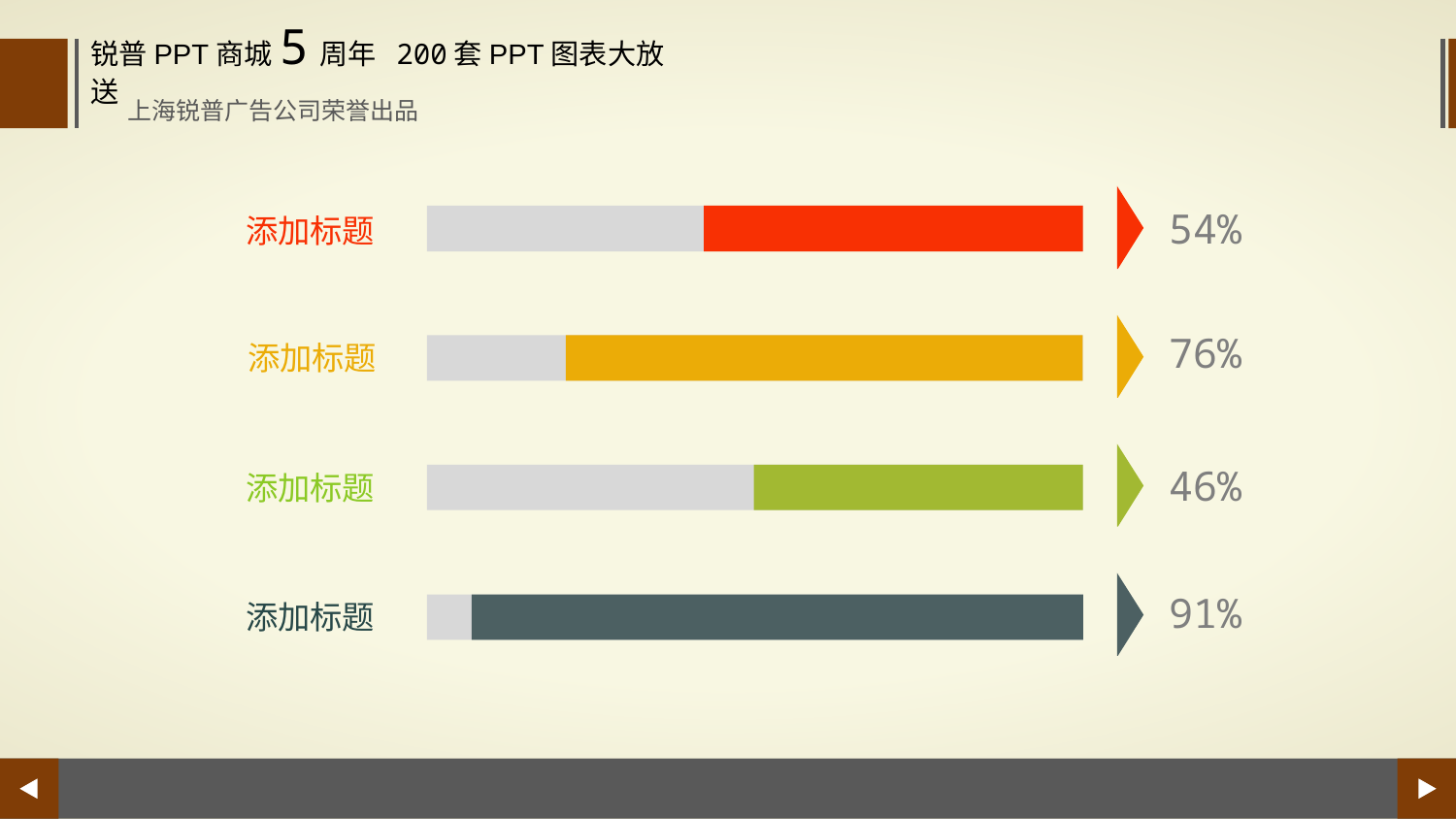

锐普PPT商城5周年  200套PPT图表大放送

上海锐普广告公司荣誉出品

54%
添加标题

76%

添加标题

46%
添加标题

91%
添加标题